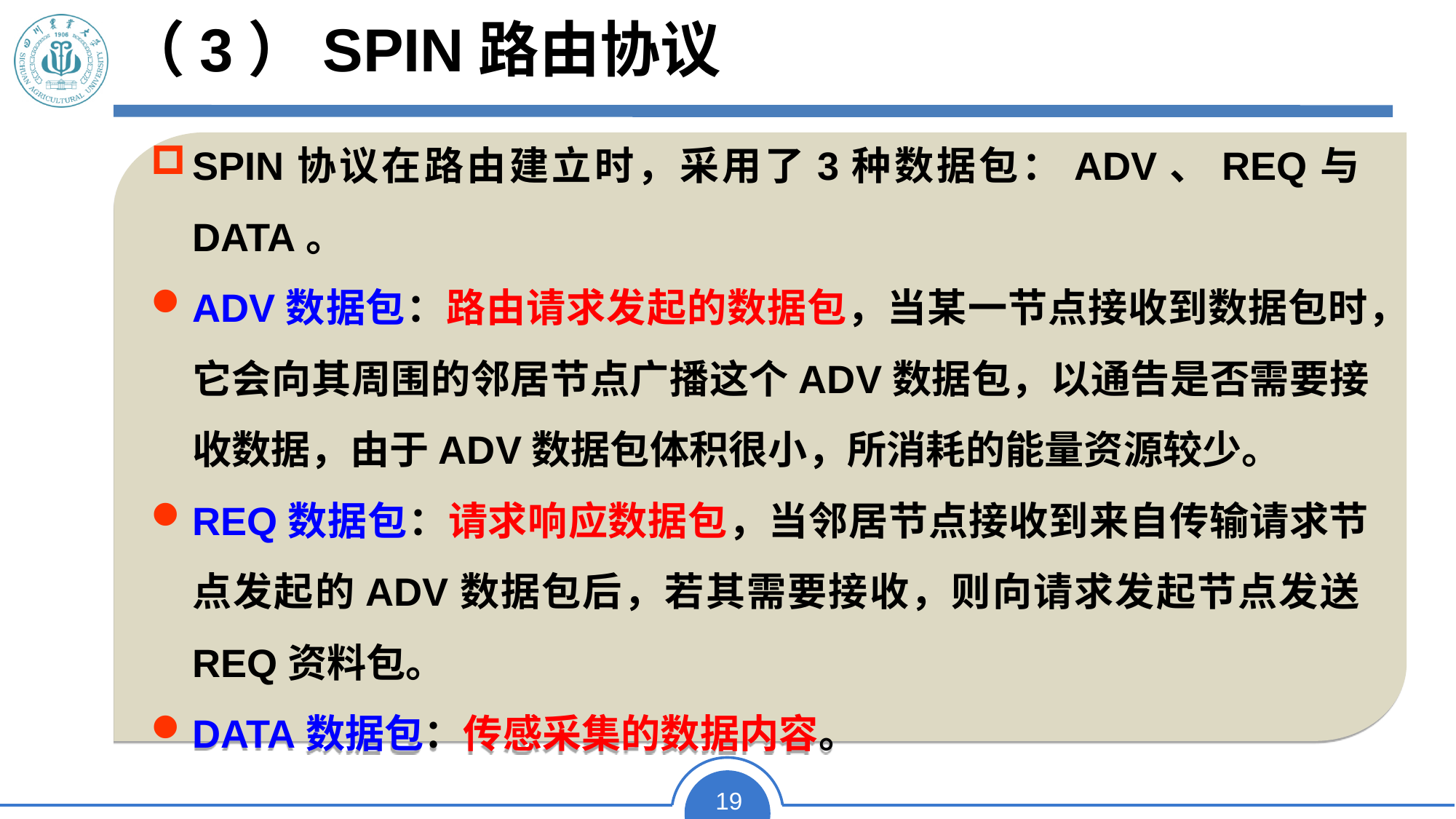

# （3）SPIN路由协议
SPIN协议在路由建立时，采用了3种数据包：ADV、REQ与DATA。
ADV数据包：路由请求发起的数据包，当某一节点接收到数据包时，它会向其周围的邻居节点广播这个ADV数据包，以通告是否需要接收数据，由于ADV数据包体积很小，所消耗的能量资源较少。
REQ数据包：请求响应数据包，当邻居节点接收到来自传输请求节点发起的ADV数据包后，若其需要接收，则向请求发起节点发送REQ资料包。
DATA数据包：传感采集的数据内容。